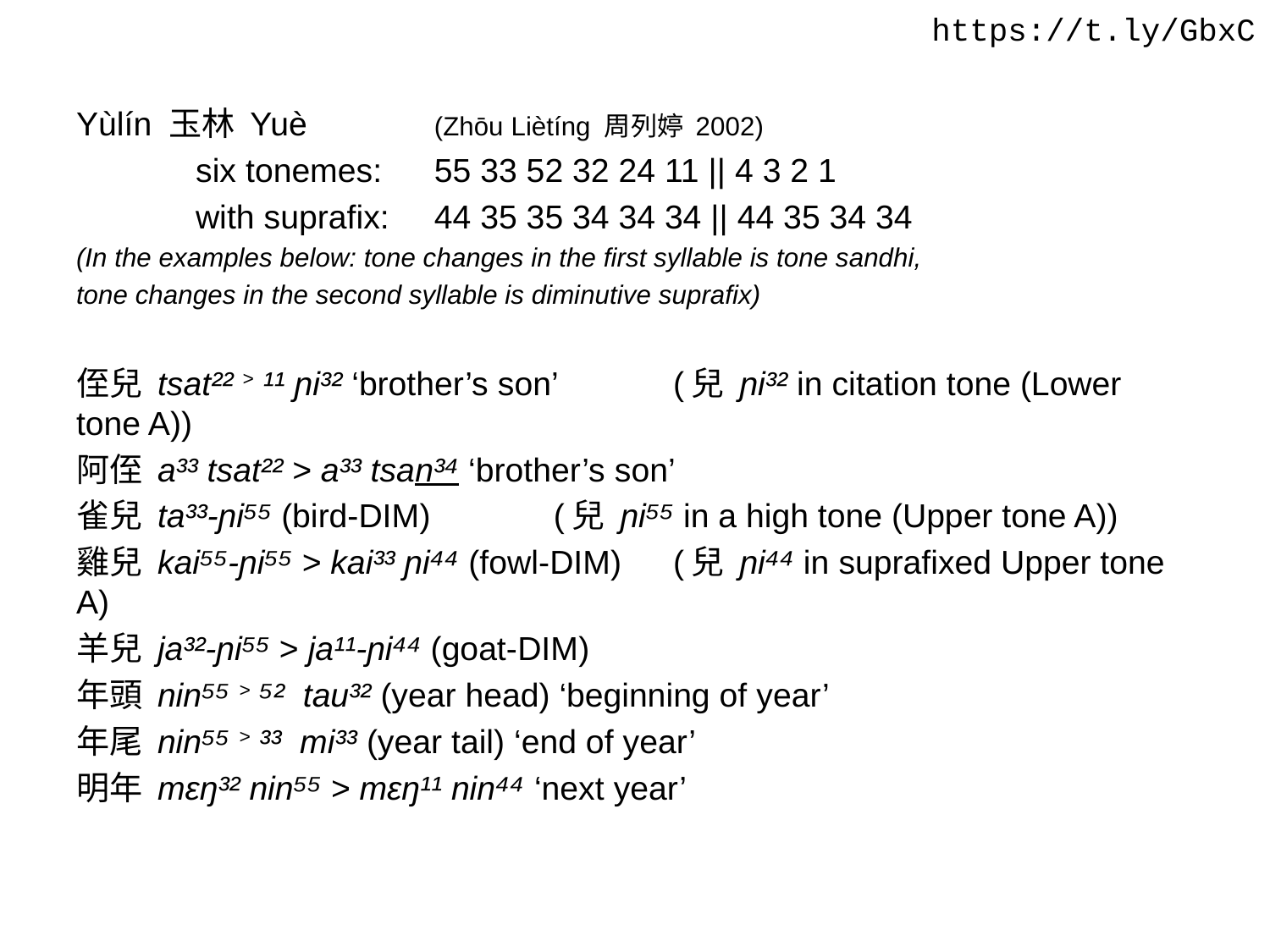

https://t.ly/GbxC
Yùlín 玉林 Yuè 		(Zhōu Liètíng 周列婷 2002)
	six tonemes: 	55 33 52 32 24 11 || 4 3 2 1
	with suprafix: 	44 35 35 34 34 34 || 44 35 34 34
(In the examples below: tone changes in the first syllable is tone sandhi,
tone changes in the second syllable is diminutive suprafix)

侄兒 tsat²² > ¹¹ ɲi³² ‘brother’s son’  	(兒 ɲi³² in citation tone (Lower tone A))
阿侄 a³³ tsat²² > a³³ tsan³⁴ ‘brother’s son’
雀兒 ta³³-ɲi⁵⁵ (bird-dim) 			(兒 ɲi⁵⁵ in a high tone (Upper tone A))
雞兒 kai⁵⁵-ɲi⁵⁵ > kai³³ ɲi⁴⁴ (fowl-dim)	(兒 ɲi⁴⁴ in suprafixed Upper tone A)
羊兒 ja³²-ɲi⁵⁵ > ja¹¹-ɲi⁴⁴ (goat-dim)
年頭 nin⁵⁵ > ⁵²  tau³² (year head) ‘beginning of year’
年尾 nin⁵⁵ > ³³  mi³³ (year tail) ‘end of year’
明年 mɛŋ³² nin⁵⁵ > mɛŋ¹¹ nin⁴⁴ ‘next year’